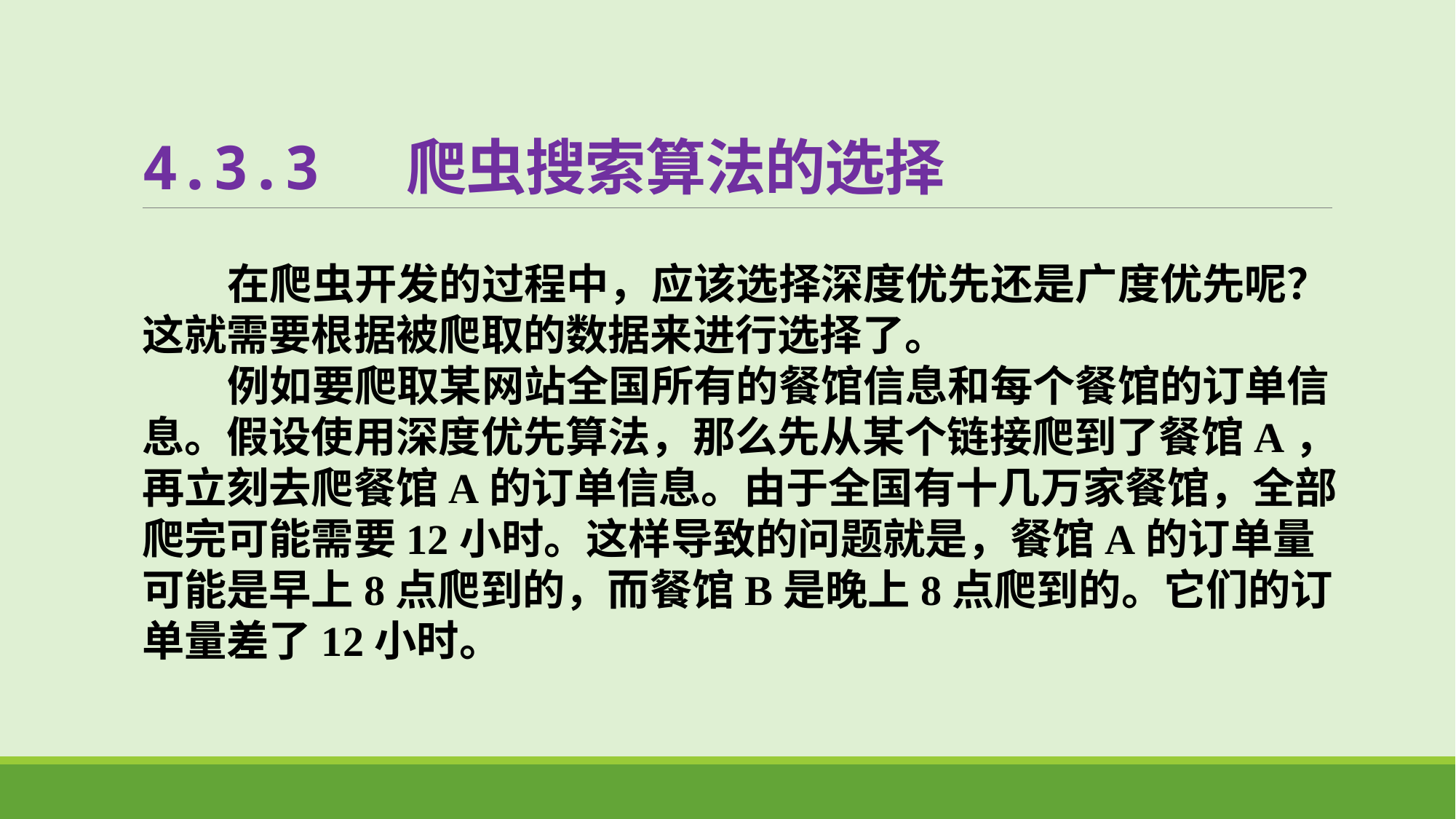

# 4.3.3  爬虫搜索算法的选择
     在爬虫开发的过程中，应该选择深度优先还是广度优先呢？这就需要根据被爬取的数据来进行选择了。
     例如要爬取某网站全国所有的餐馆信息和每个餐馆的订单信息。假设使用深度优先算法，那么先从某个链接爬到了餐馆A，再立刻去爬餐馆A的订单信息。由于全国有十几万家餐馆，全部爬完可能需要12小时。这样导致的问题就是，餐馆A的订单量可能是早上8点爬到的，而餐馆B是晚上8点爬到的。它们的订单量差了12小时。